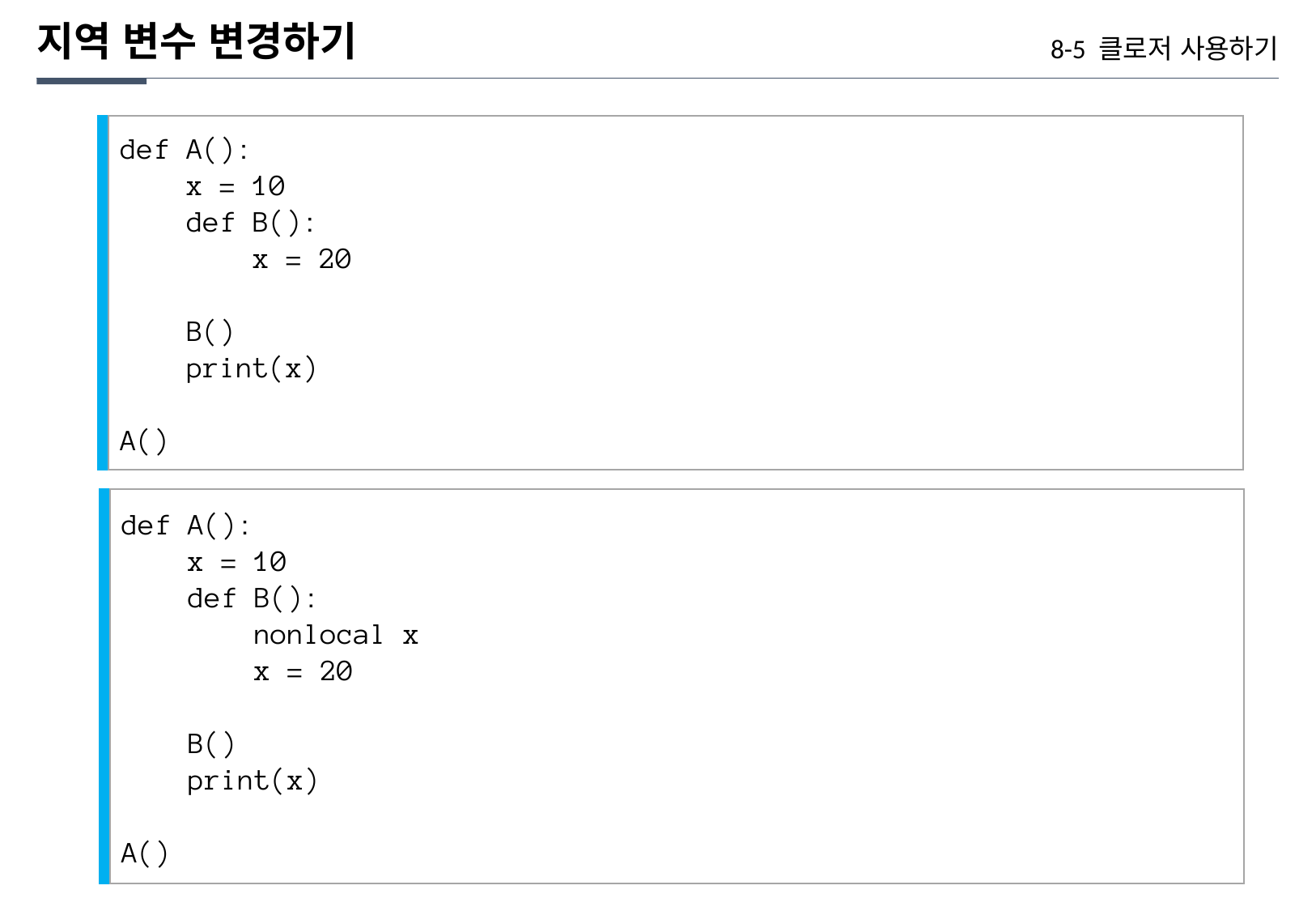

지역 변수 변경하기
8-5 클로저 사용하기

def A():
    x = 10
    def B():
        x = 20

    B()
    print(x)

A()

def A():
    x = 10
    def B():
        nonlocal x
        x = 20

    B()
    print(x)

A()